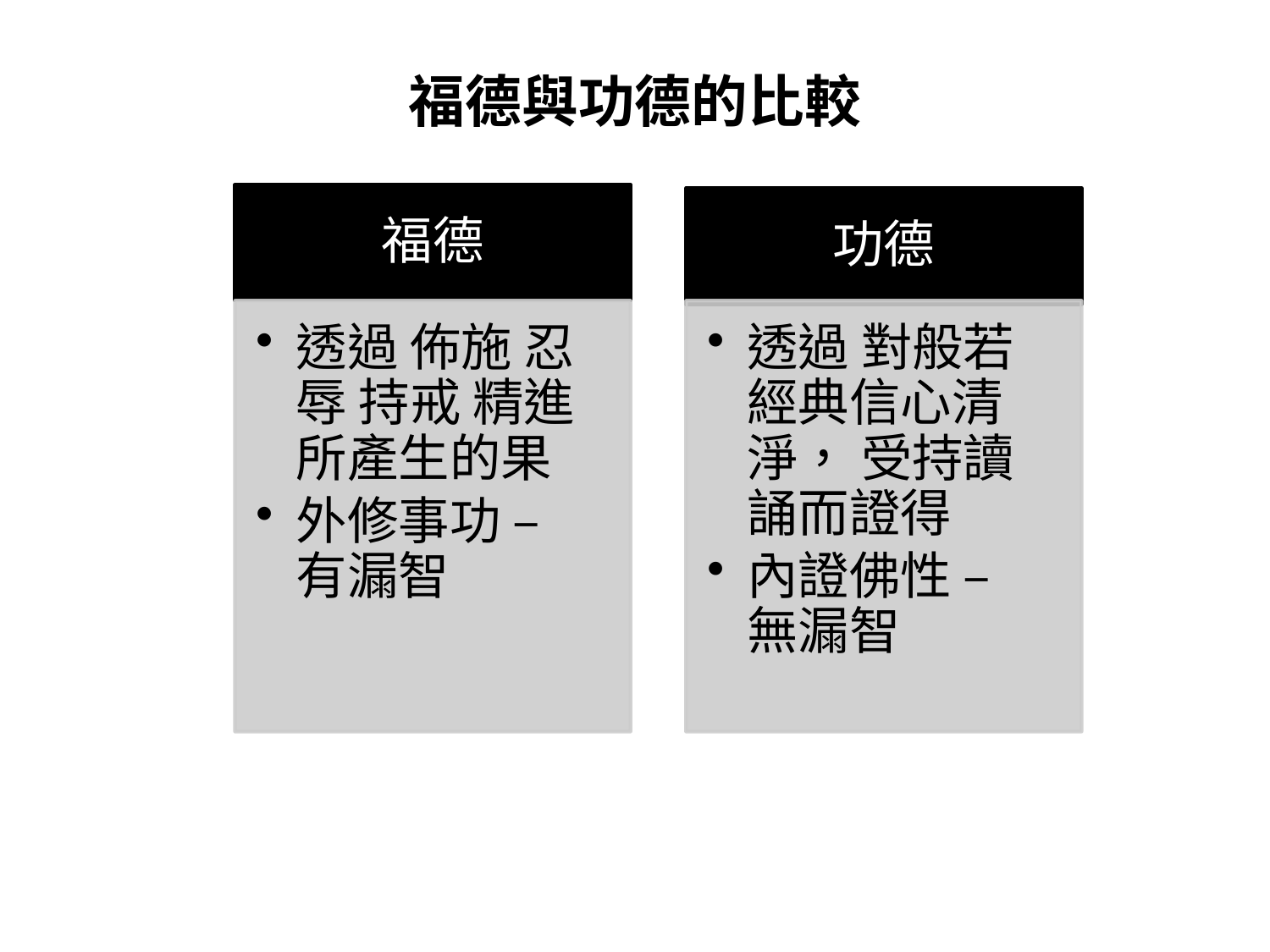

# 福德與功德的比較
福德
透過 佈施 忍辱 持戒 精進 所產生的果
外修事功 – 有漏智
功德
透過 對般若經典信心清淨， 受持讀誦而證得
內證佛性 – 無漏智